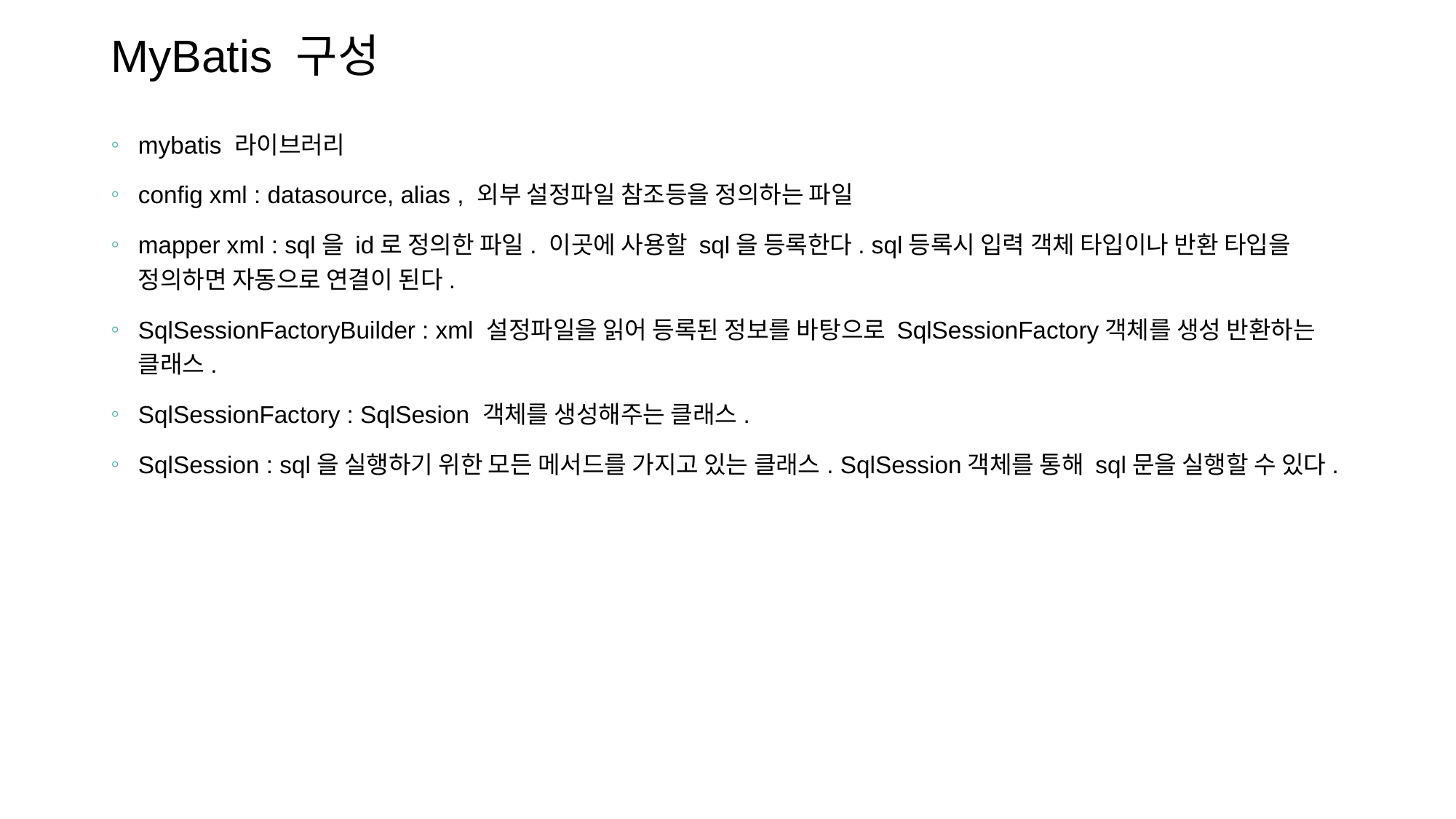

# MyBatis 구성
mybatis 라이브러리
config xml : datasource, alias , 외부 설정파일 참조등을 정의하는 파일
mapper xml : sql을 id로 정의한 파일. 이곳에 사용할 sql을 등록한다. sql등록시 입력 객체 타입이나 반환 타입을 정의하면 자동으로 연결이 된다.
SqlSessionFactoryBuilder : xml 설정파일을 읽어 등록된 정보를 바탕으로 SqlSessionFactory객체를 생성 반환하는 클래스.
SqlSessionFactory : SqlSesion 객체를 생성해주는 클래스.
SqlSession : sql을 실행하기 위한 모든 메서드를 가지고 있는 클래스. SqlSession객체를 통해 sql문을 실행할 수 있다.